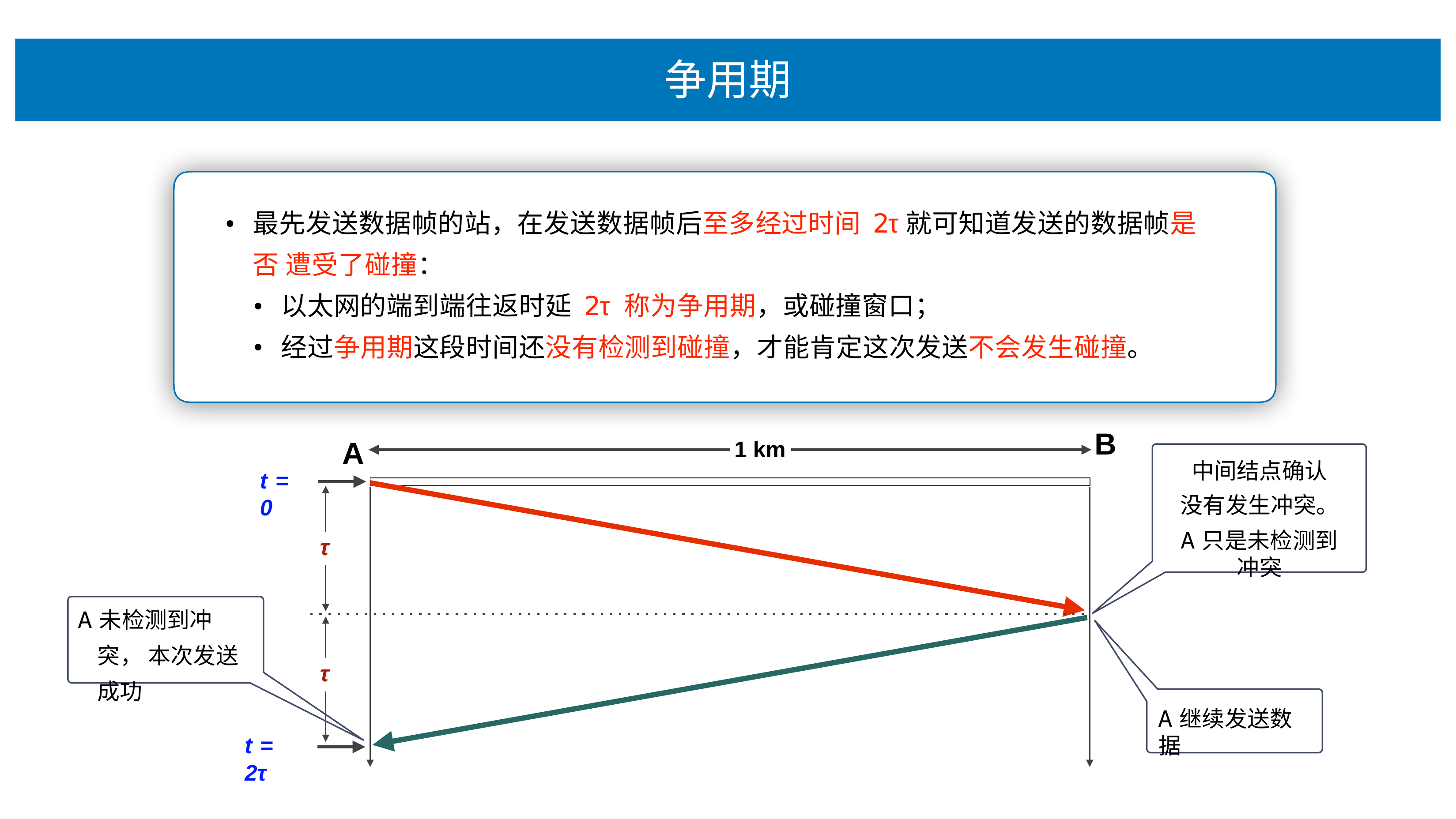

# 争⽤期

最先发送数据帧的站，在发送数据帧后⾄多经过时间 2τ就可知道发送的数据帧是否 遭受了碰撞：
•
以太⽹的端到端往返时延 2τ 称为争⽤期，或碰撞窗⼝；
经过争⽤期这段时间还没有检测到碰撞，才能肯定这次发送不会发⽣碰撞。
•
•
B
A
1 km

中间结点确认 没有发⽣冲突。
A只是未检测到冲突

t = 0

τ

A未检测到冲突， 本次发送成功

τ

A继续发送数据
t = 2τ